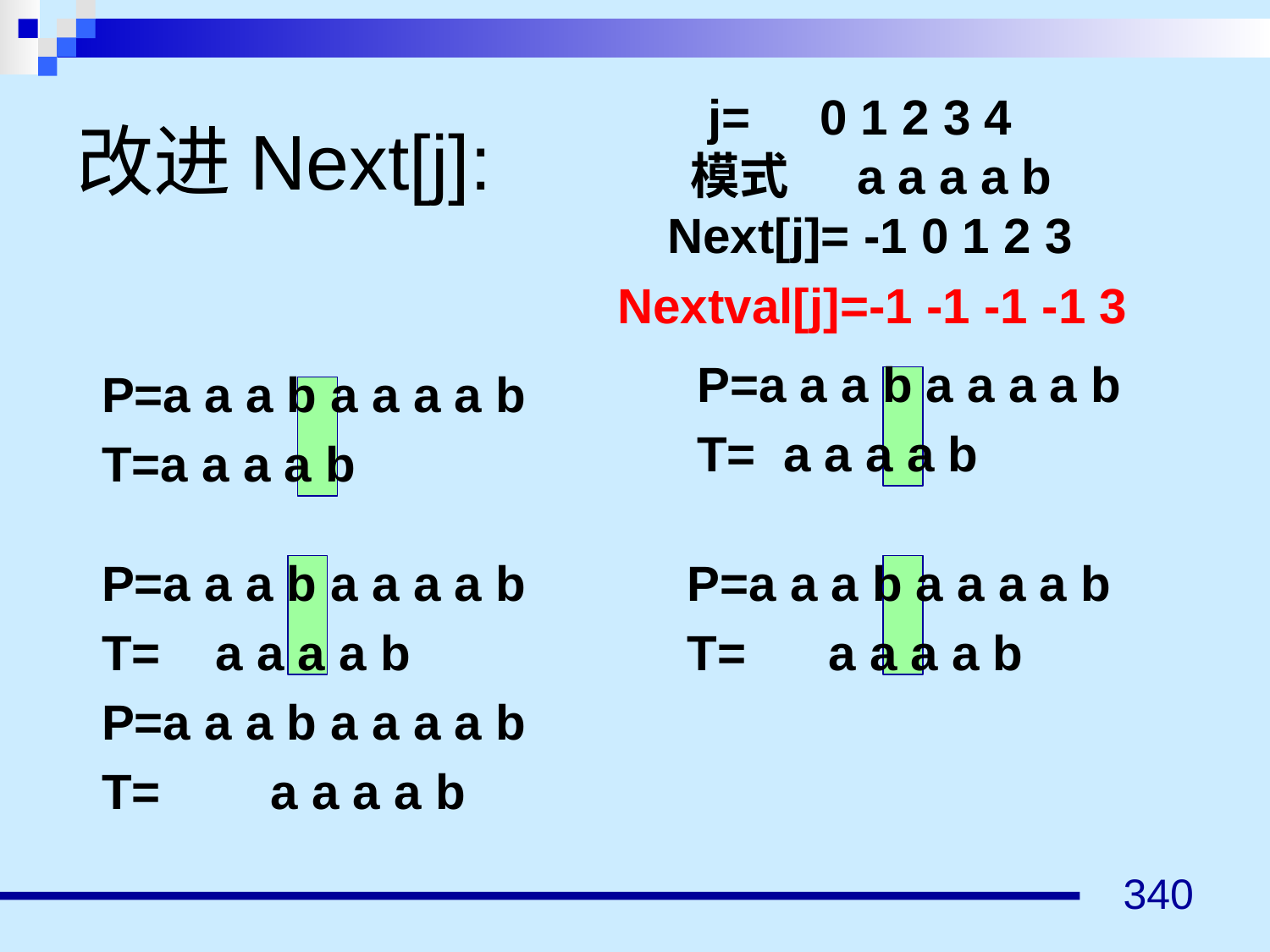

# 改进Next[j]:
   j=     0 1 2 3 4
 模式     a a a a b
Next[j]= -1 0 1 2 3
Nextval[j]=-1 -1 -1 -1 3

P=a a a b a a a a b
P=a a a b a a a a b

T=  a a a a b
T=a a a a b
P=a a a b a a a a b
P=a a a b a a a a b

T=    a a a a b
T=      a a a a b
P=a a a b a a a a b
T=        a a a a b
340